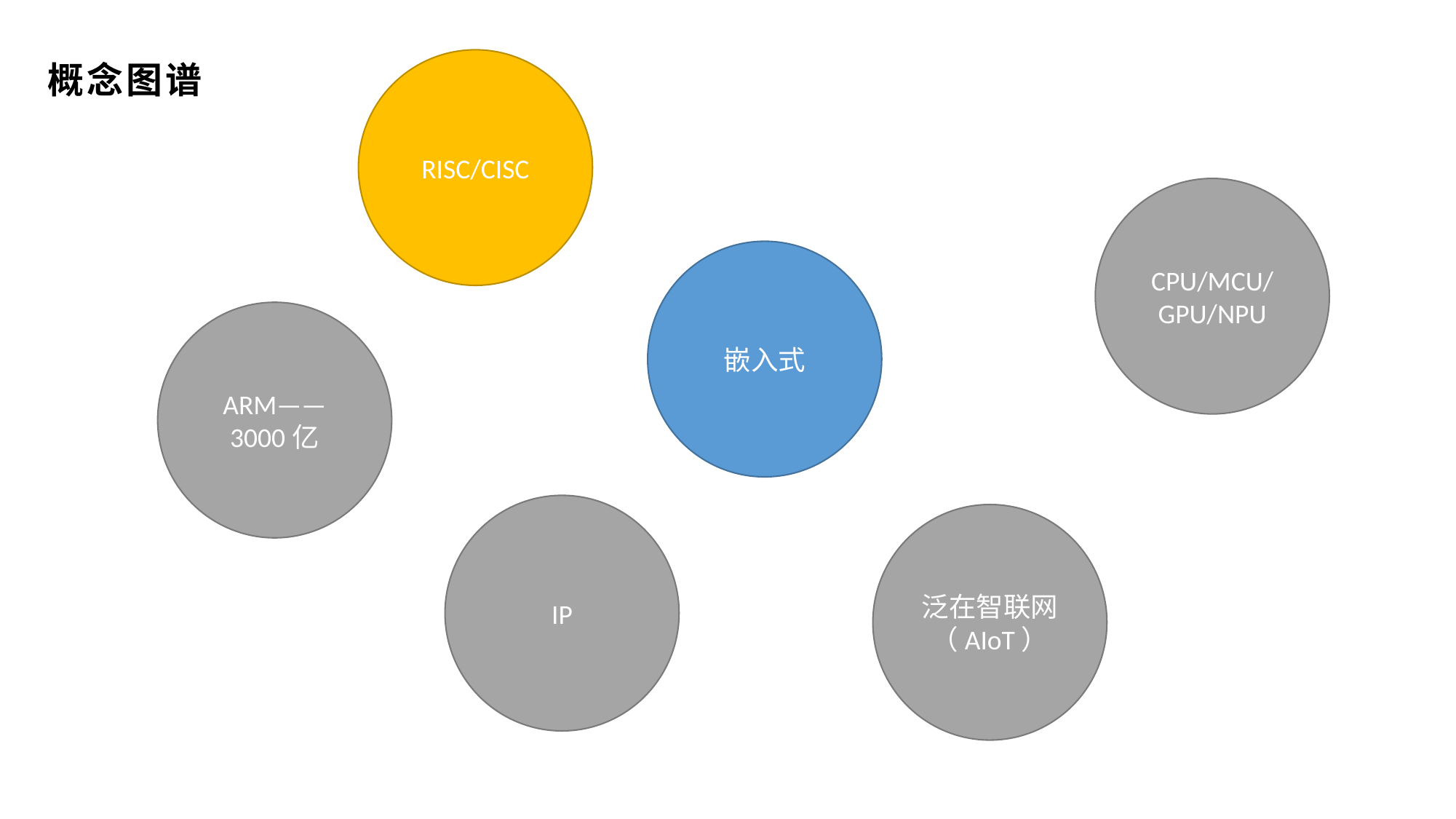

# 概念图谱
RISC/CISC
CPU/MCU/GPU/NPU
嵌入式
ARM——3000亿
IP
泛在智联网
（AIoT）